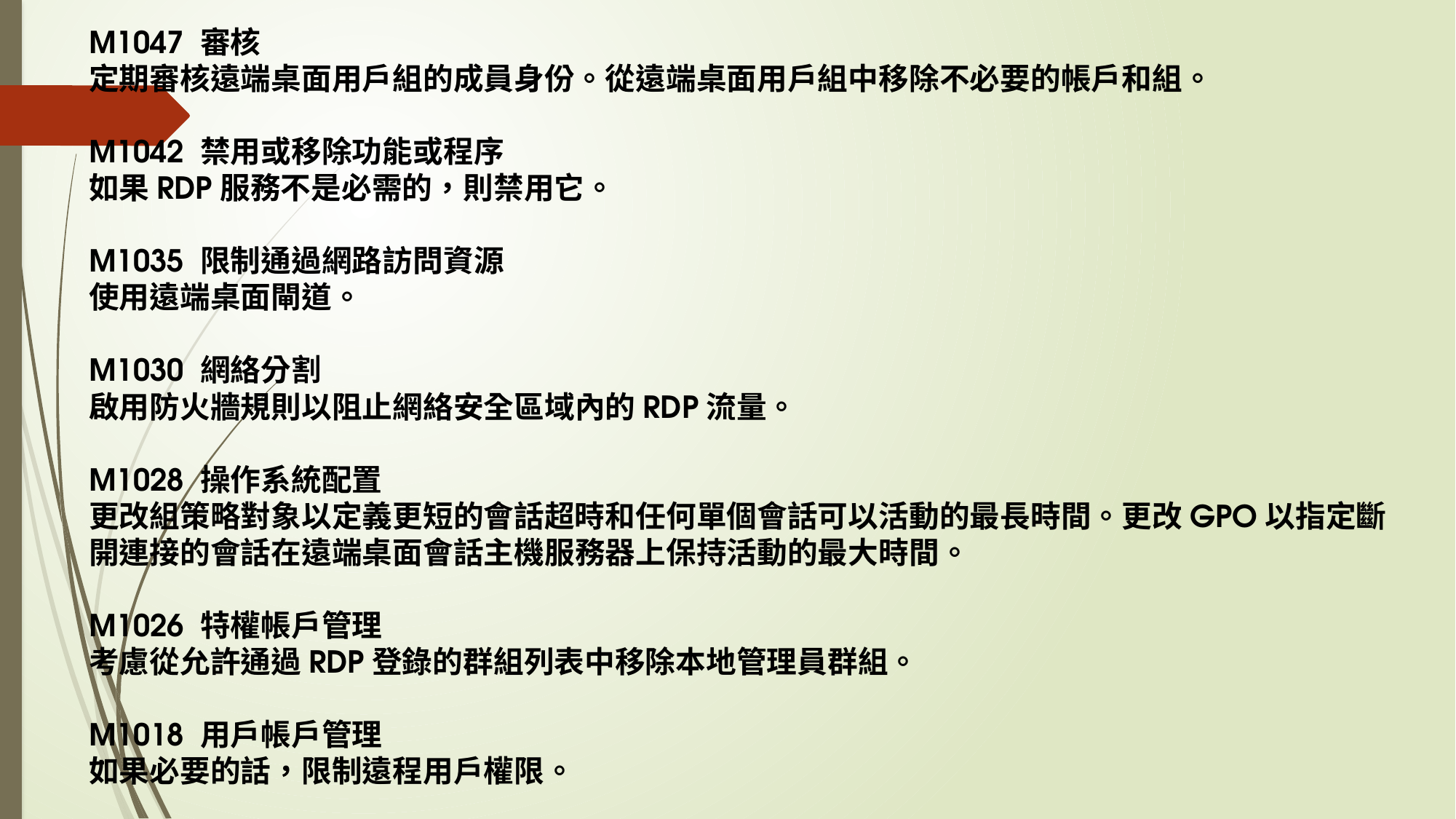

M1047 審核
定期審核遠端桌面用戶組的成員身份。從遠端桌面用戶組中移除不必要的帳戶和組。

M1042 禁用或移除功能或程序
如果RDP服務不是必需的，則禁用它。

M1035 限制通過網路訪問資源
使用遠端桌面閘道。

M1030 網絡分割
啟用防火牆規則以阻止網絡安全區域內的RDP流量。

M1028 操作系統配置
更改組策略對象以定義更短的會話超時和任何單個會話可以活動的最長時間。更改GPO以指定斷開連接的會話在遠端桌面會話主機服務器上保持活動的最大時間。

M1026 特權帳戶管理
考慮從允許通過RDP登錄的群組列表中移除本地管理員群組。

M1018 用戶帳戶管理
如果必要的話，限制遠程用戶權限。